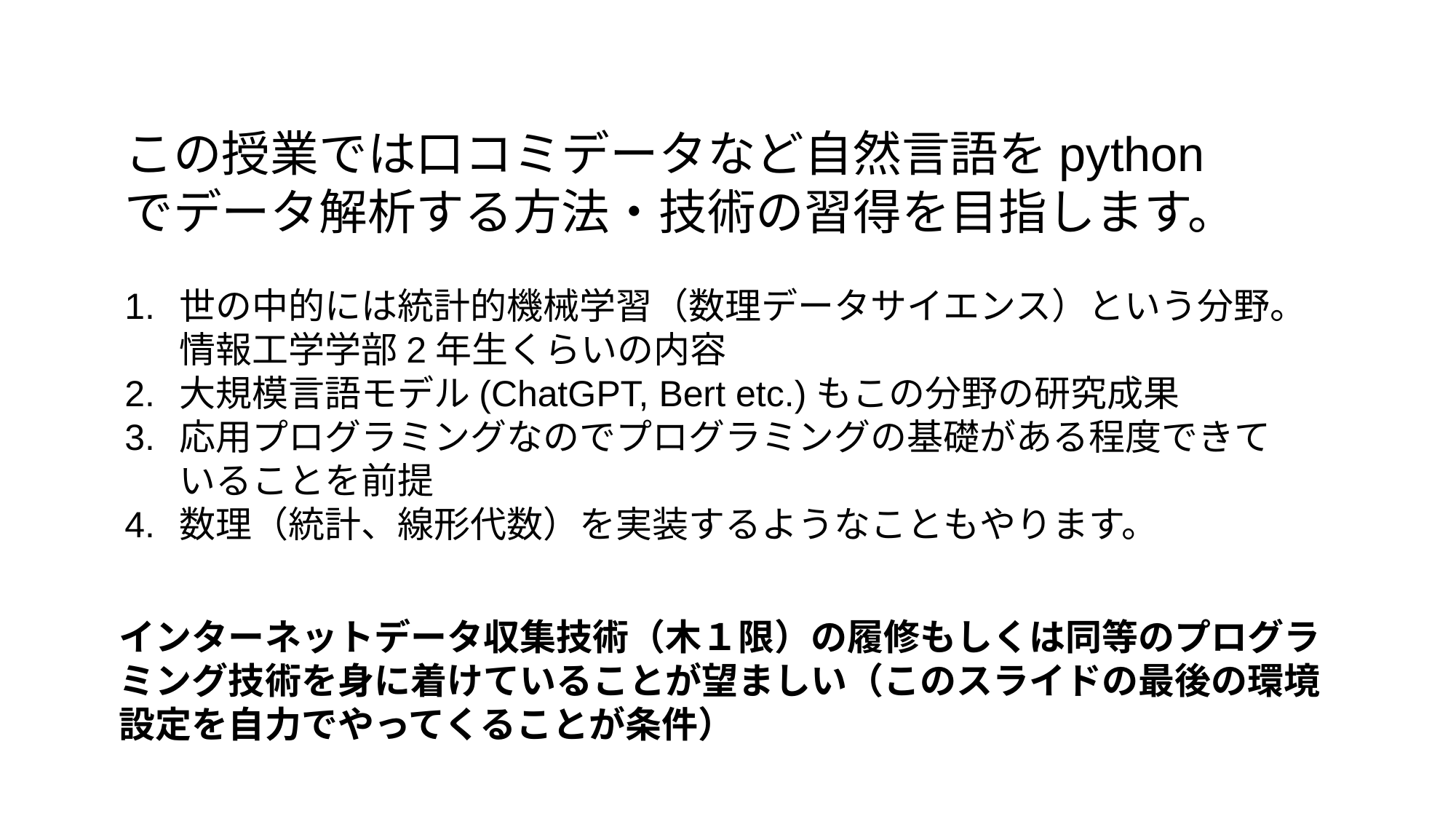

この授業では口コミデータなど自然言語をpython でデータ解析する方法・技術の習得を目指します。
世の中的には統計的機械学習（数理データサイエンス）という分野。情報工学学部2年生くらいの内容
大規模言語モデル(ChatGPT, Bert etc.)もこの分野の研究成果
応用プログラミングなのでプログラミングの基礎がある程度できていることを前提
数理（統計、線形代数）を実装するようなこともやります。
インターネットデータ収集技術（木１限）の履修もしくは同等のプログラミング技術を身に着けていることが望ましい（このスライドの最後の環境設定を自力でやってくることが条件）